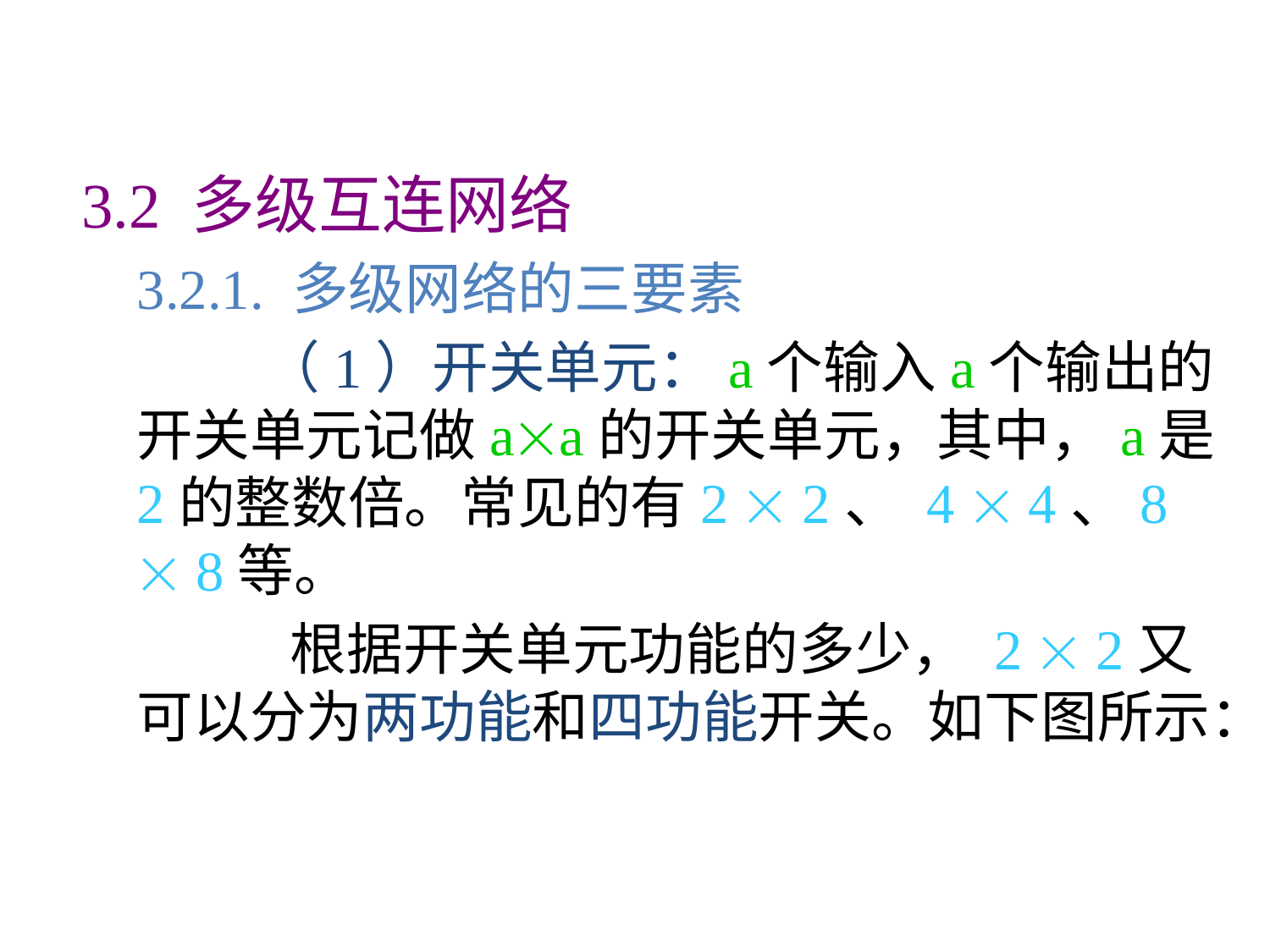

3.2 多级互连网络
	3.2.1. 多级网络的三要素
		（1）开关单元：a个输入a个输出的开关单元记做a×a的开关单元，其中，a是2的整数倍。常见的有2 × 2、 4 × 4、8 × 8等。
		 根据开关单元功能的多少， 2 × 2又可以分为两功能和四功能开关。如下图所示：